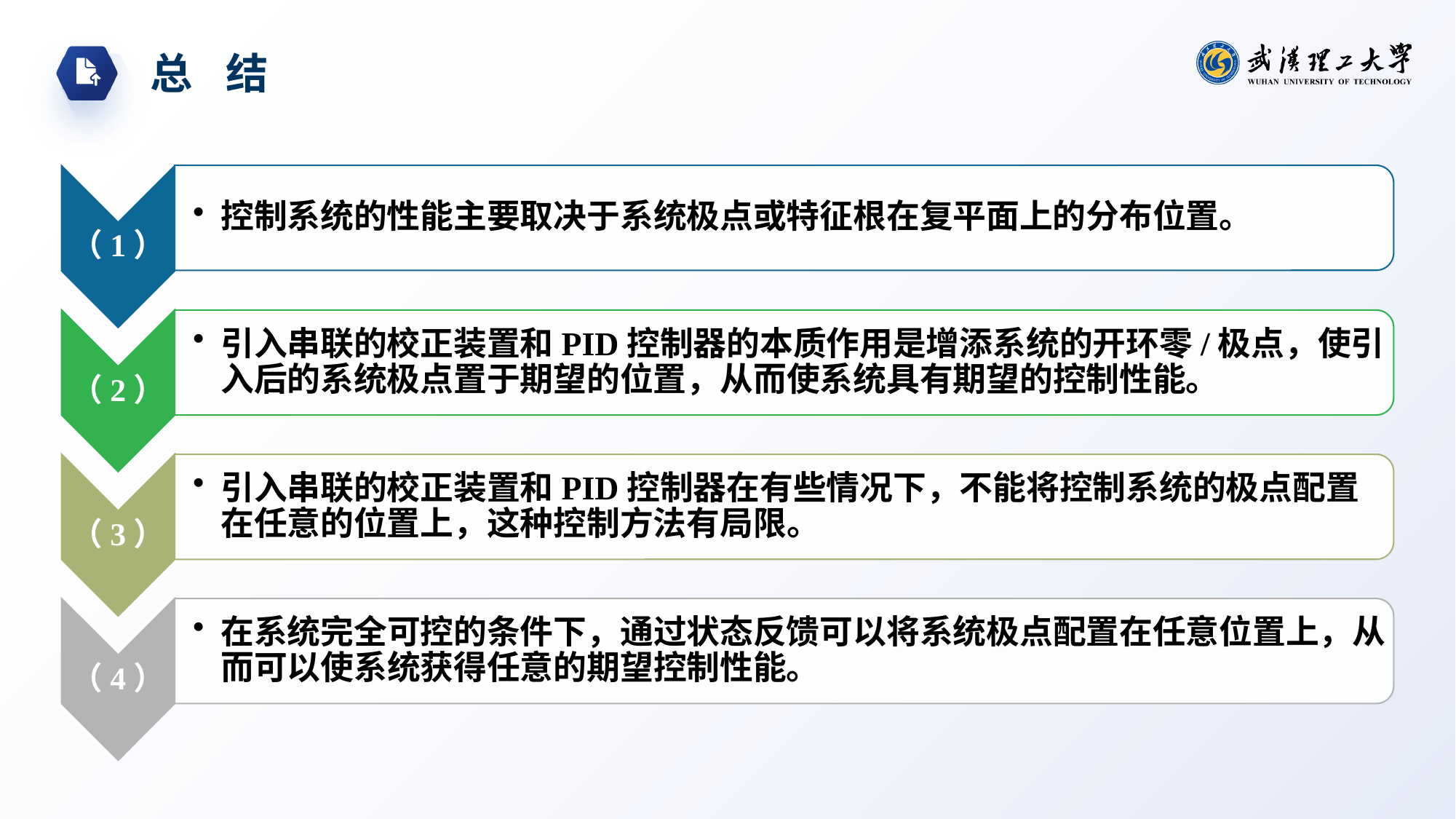

总  结
（1）
控制系统的性能主要取决于系统极点或特征根在复平面上的分布位置。
（2）
引入串联的校正装置和PID控制器的本质作用是增添系统的开环零/极点，使引入后的系统极点置于期望的位置，从而使系统具有期望的控制性能。
（3）
引入串联的校正装置和PID控制器在有些情况下，不能将控制系统的极点配置在任意的位置上，这种控制方法有局限。
（4）
在系统完全可控的条件下，通过状态反馈可以将系统极点配置在任意位置上，从而可以使系统获得任意的期望控制性能。